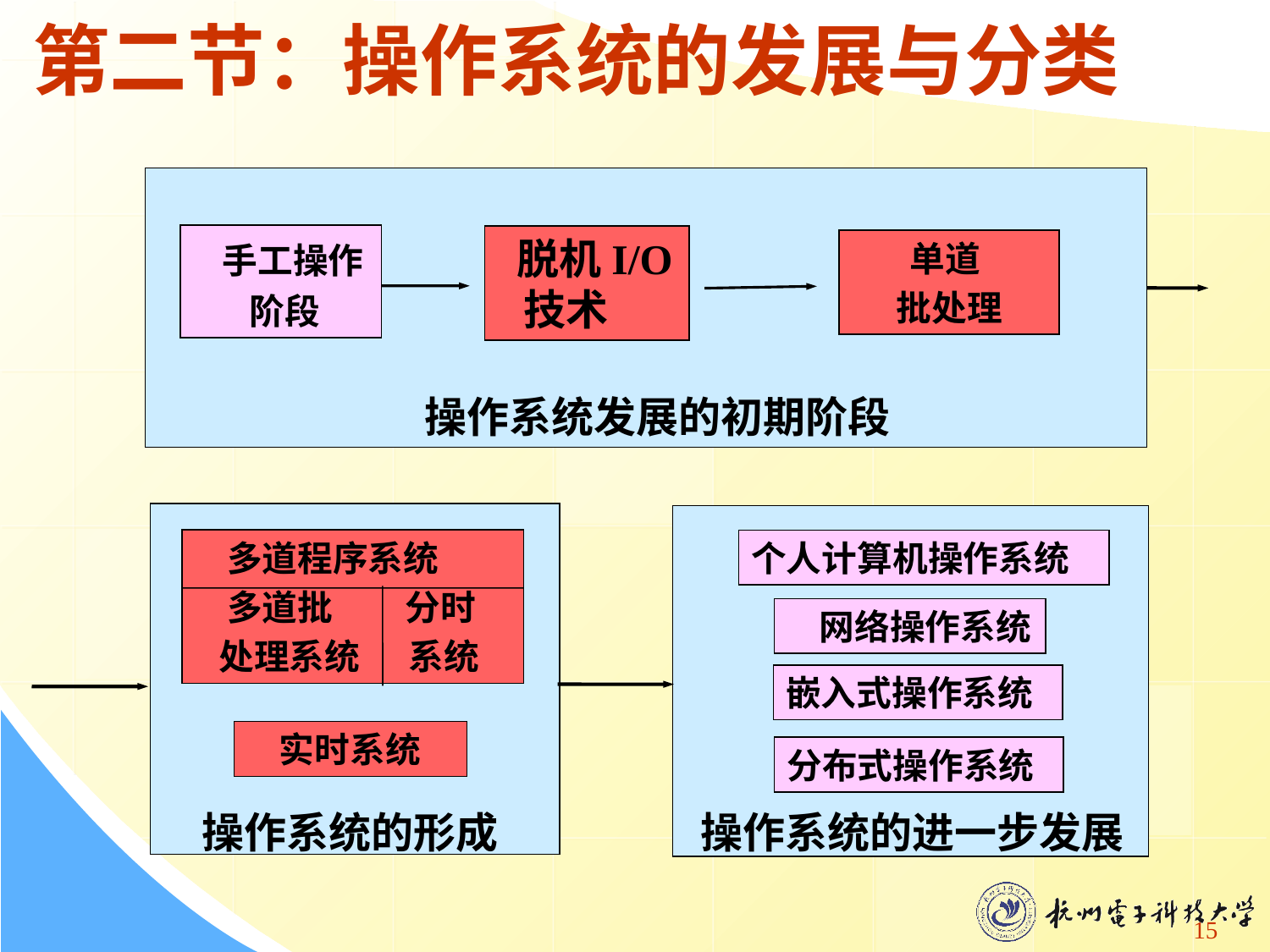

第二节：操作系统的发展与分类

                           操作系统发展的初期阶段
   操作系统初期阶段

  手工操作
      阶段
 脱机I/O技术
单道
批处理

   多道程序系统
   多道批         分时
  处理系统      系统

个人计算机操作系统
   网络操作系统

   实时系统
分布式操作系统
操作系统的形成
操作系统的进一步发展
嵌入式操作系统
15